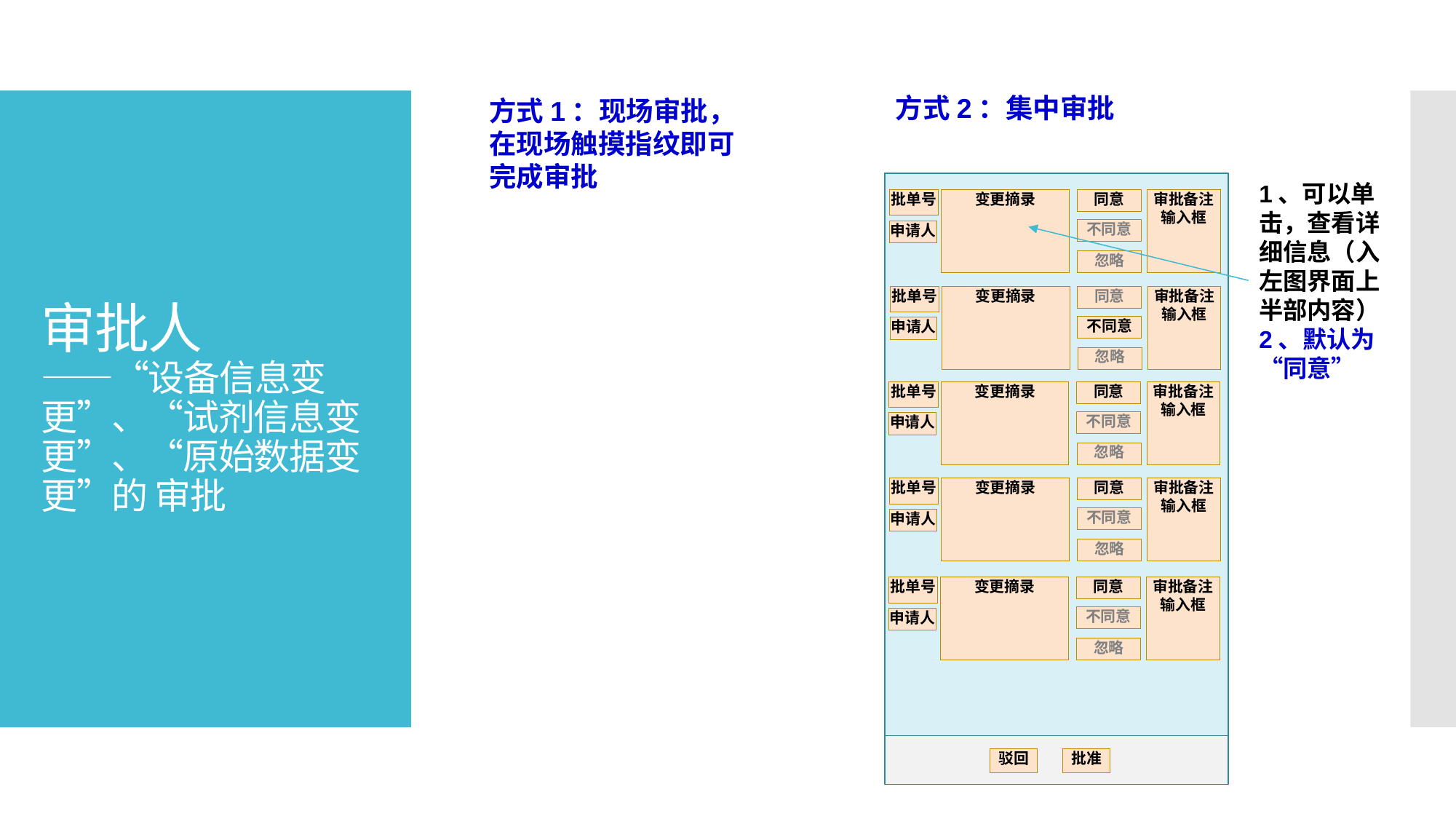

方式2：集中审批
方式1：现场审批，在现场触摸指纹即可完成审批
# 审批人 ——“设备信息变更”、“试剂信息变更”、“原始数据变更”的 审批

1、可以单击，查看详细信息（入左图界面上半部内容）
2、默认为“同意”
审批备注输入框
批单号
变更摘录
同意
不同意
申请人
忽略
审批备注输入框
批单号
变更摘录
同意
不同意
申请人
忽略

审批备注输入框
批单号
变更摘录
同意
不同意
申请人
忽略
审批备注输入框
批单号
变更摘录
同意
不同意
申请人
忽略
审批备注输入框
批单号
变更摘录
同意
不同意
申请人
忽略
驳回
批准